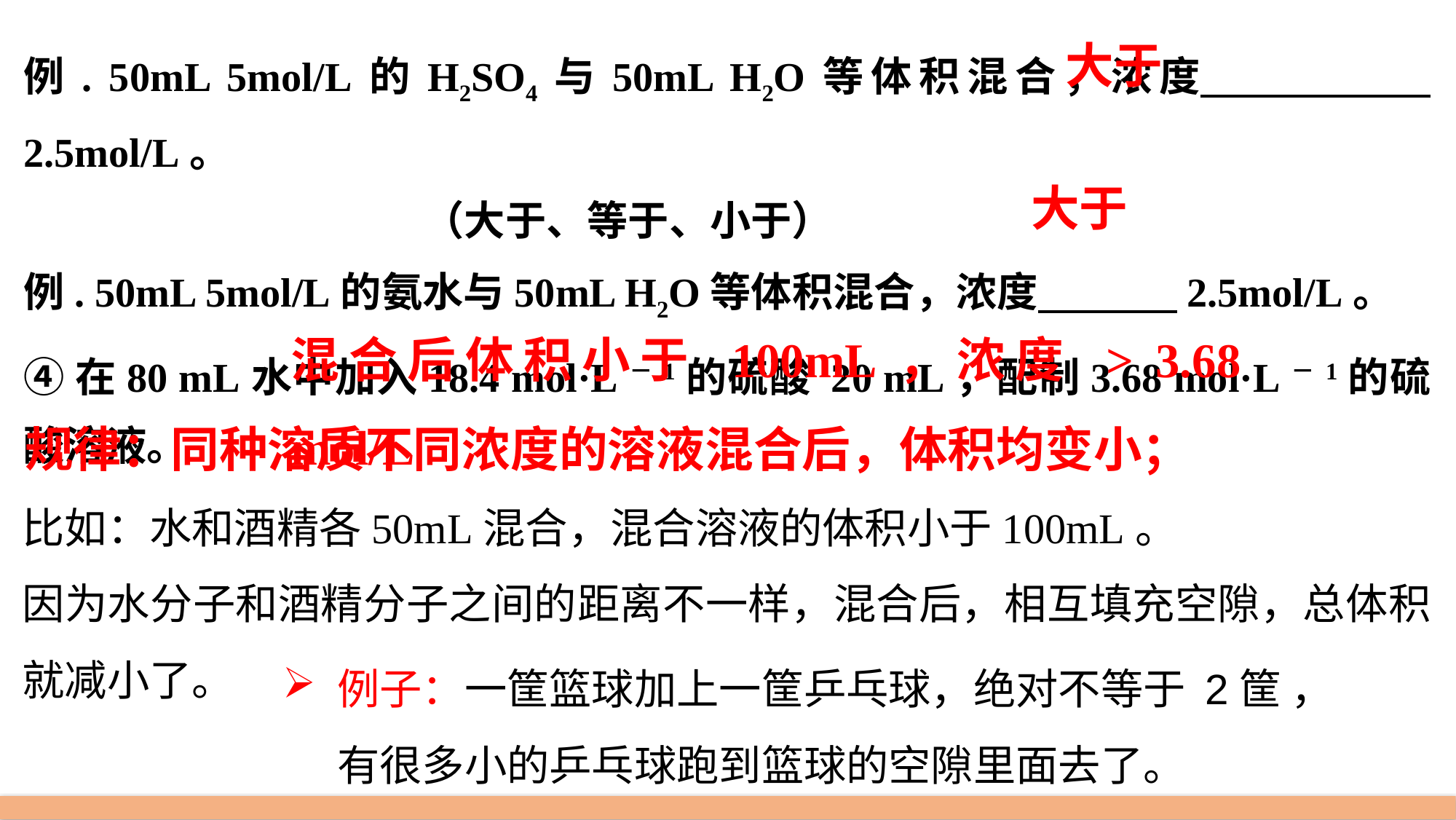

大于
例. 50mL 5mol/L的H2SO4与50mL H2O等体积混合，浓度               2.5mol/L。
                                          （大于、等于、小于）
例. 50mL 5mol/L的氨水与50mL H2O等体积混合，浓度               2.5mol/L。
④在80 mL水中加入18.4 mol·L－1的硫酸 20 mL，配制3.68 mol·L－1的硫酸溶液。
大于
混合后体积小于 100mL，浓度 > 3.68 mol/L
规律：同种溶质不同浓度的溶液混合后，体积均变小；
比如：水和酒精各50mL混合，混合溶液的体积小于100mL。
因为水分子和酒精分子之间的距离不一样，混合后，相互填充空隙，总体积就减小了。
例子：一筐篮球加上一筐乒乓球，绝对不等于 2筐 ，有很多小的乒乓球跑到篮球的空隙里面去了。